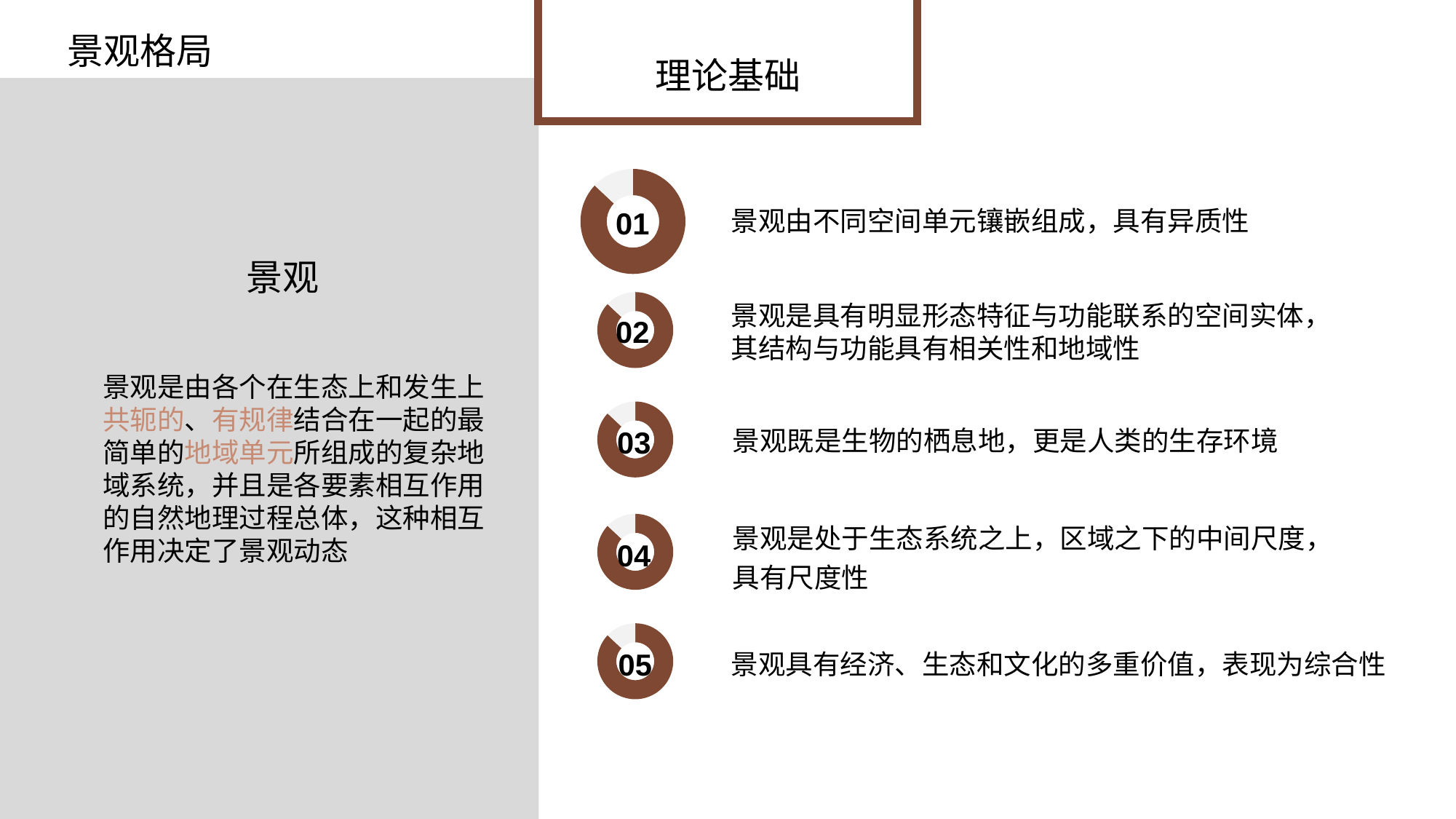

景观格局
理论基础

### Chart

| Category | Column1 |
|---|---|
|  | 87.0 |
|  | 13.0 |
01
景观由不同空间单元镶嵌组成，具有异质性
景观

### Chart

| Category | Column1 |
|---|---|
|  | 87.0 |
|  | 13.0 |
景观是具有明显形态特征与功能联系的空间实体，其结构与功能具有相关性和地域性
02
景观是由各个在生态上和发生上共轭的、有规律结合在一起的最简单的地域单元所组成的复杂地域系统，并且是各要素相互作用的自然地理过程总体，这种相互作用决定了景观动态

### Chart

| Category | Column1 |
|---|---|
|  | 87.0 |
|  | 13.0 |
03
景观既是生物的栖息地，更是人类的生存环境

### Chart

| Category | Column1 |
|---|---|
|  | 87.0 |
|  | 13.0 |
景观是处于生态系统之上，区域之下的中间尺度，具有尺度性
04

### Chart

| Category | Column1 |
|---|---|
|  | 87.0 |
|  | 13.0 |
05
景观具有经济、生态和文化的多重价值，表现为综合性